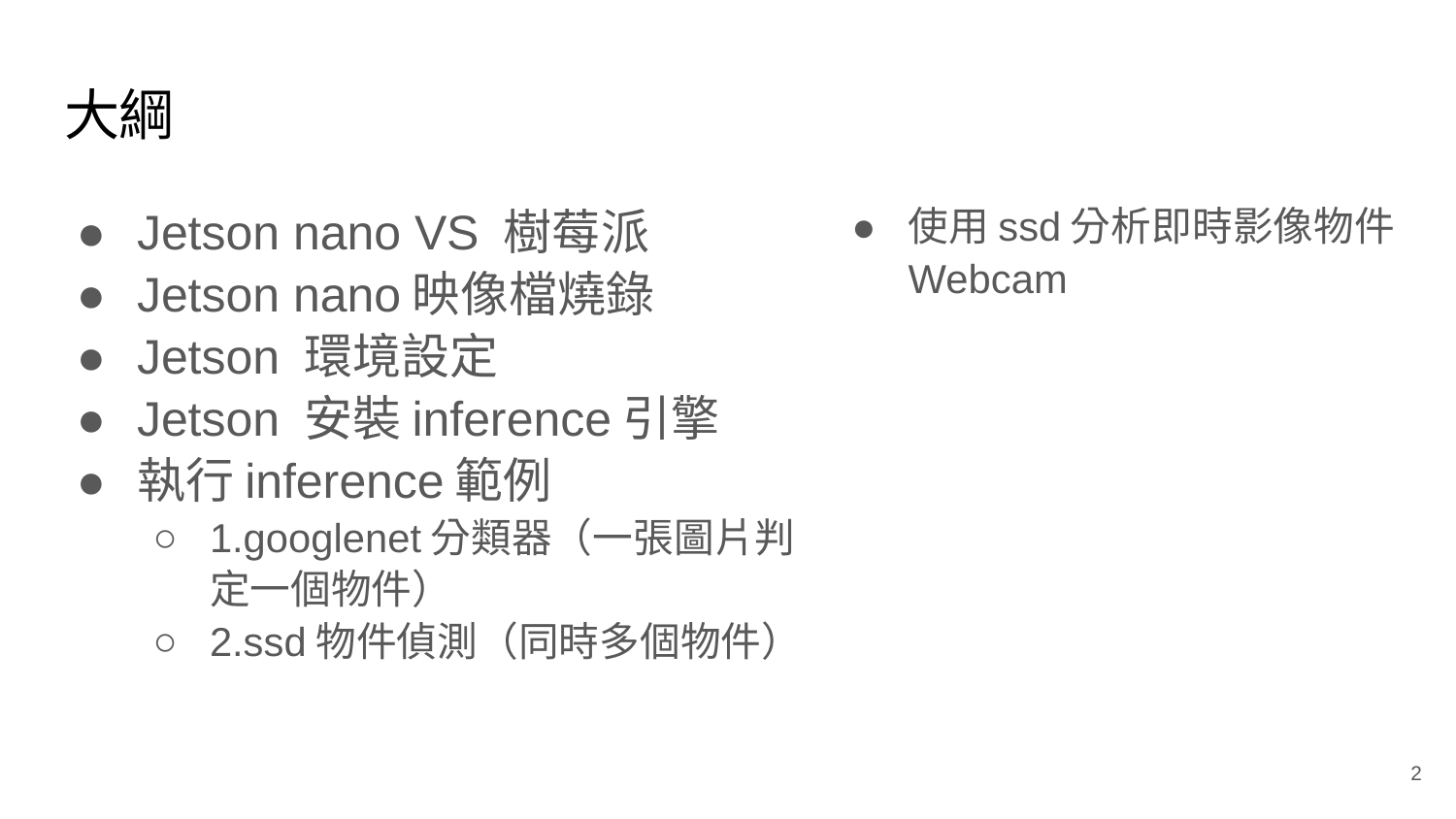

# 大綱
Jetson nano VS 樹莓派
Jetson nano映像檔燒錄
Jetson 環境設定
Jetson 安裝inference引擎
執行inference範例
1.googlenet分類器（一張圖片判定一個物件）
2.ssd物件偵測（同時多個物件）
使用ssd分析即時影像物件Webcam

2